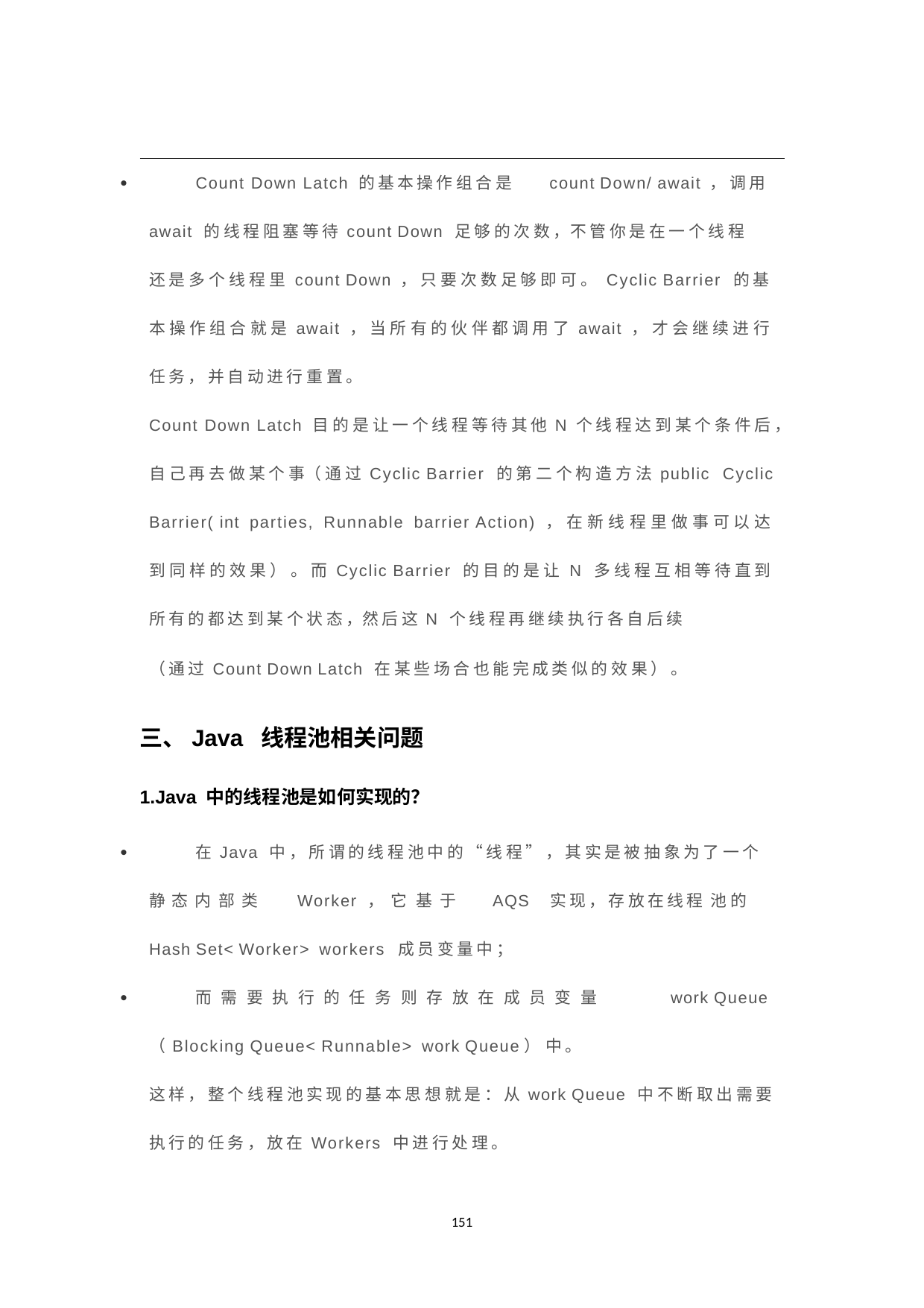

Count Down Latch 的 基 本 操 作 组 合 是	count Down/ await ， 调 用
•
await 的线程阻塞等待 count Down 足够的次数，不管你是在一个线程
还 是 多个 线 程 里 count Down ， 只 要次 数 足 够 即可 。 Cyclic Barrier 的 基本操作组合就是 await ， 当所有的伙伴都调用了 await ， 才会继续进 行任务， 并自动进行重置。
Count Down Latch 目 的 是 让 一 个 线 程 等 待 其 他 N 个 线 程 达 到 某 个 条 件后 ，自 己再去做某个 事（ 通过 Cyclic Barrier 的第二个构造方法 public  Cyclic Barrier( int parties, Runnable barrier Action) ， 在 新 线 程 里 做 事 可以 达到 同样 的效果 ） 。 而 Cyclic Barrier 的目 的是 让 N 多线 程互 相 等待直到所有的都达到某个状态 ，然 后这 N 个线程再继续执行各自后续

（ 通过 Count Down Latch 在某些场合也能完成类似的效果） 。

三、Java 线程池相关问题

1.Java 中的线程池是如何实现的？
在 Java 中， 所谓的线程池中的“ 线程” ， 其实是被抽象为了一个
静  态  内  部  类	Worker ，  它  基 于	AQS	实 现 ， 存 放 在 线 程 池 的 Hash Set< Worker> workers 成员变量中；
•
而  需  要  执  行  的  任  务  则  存  放  在  成  员  变  量	work Queue
•
（ Blocking Queue< Runnable> work Queue） 中。
这样， 整个线程池实现的基本思想就是： 从 work Queue 中不断取出需 要执行的任务， 放在 Workers 中进行处理。
151